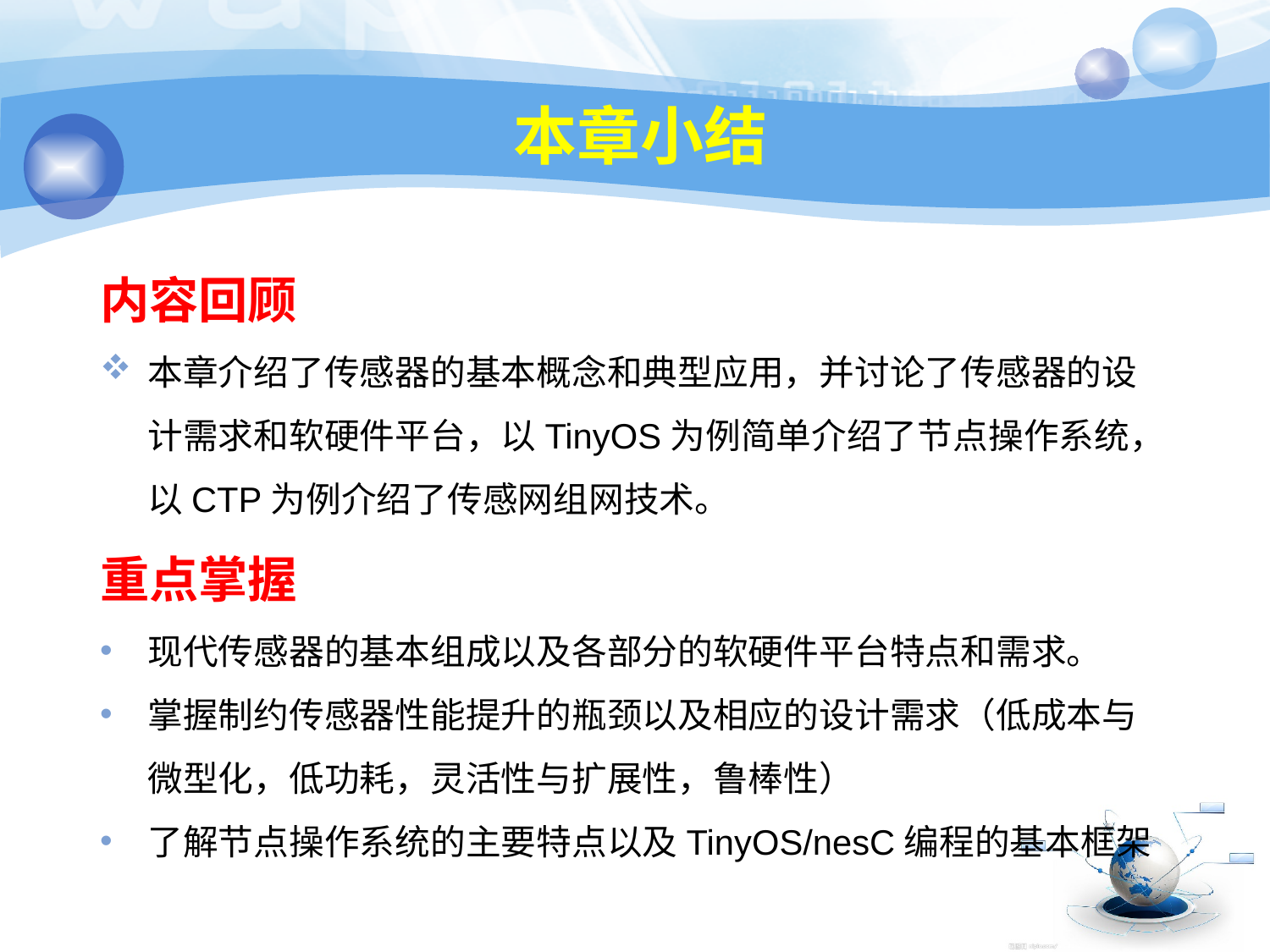

66
# 本章小结
内容回顾
本章介绍了传感器的基本概念和典型应用，并讨论了传感器的设计需求和软硬件平台，以TinyOS为例简单介绍了节点操作系统，以CTP为例介绍了传感网组网技术。
重点掌握
现代传感器的基本组成以及各部分的软硬件平台特点和需求。
掌握制约传感器性能提升的瓶颈以及相应的设计需求（低成本与微型化，低功耗，灵活性与扩展性，鲁棒性）
了解节点操作系统的主要特点以及TinyOS/nesC编程的基本框架